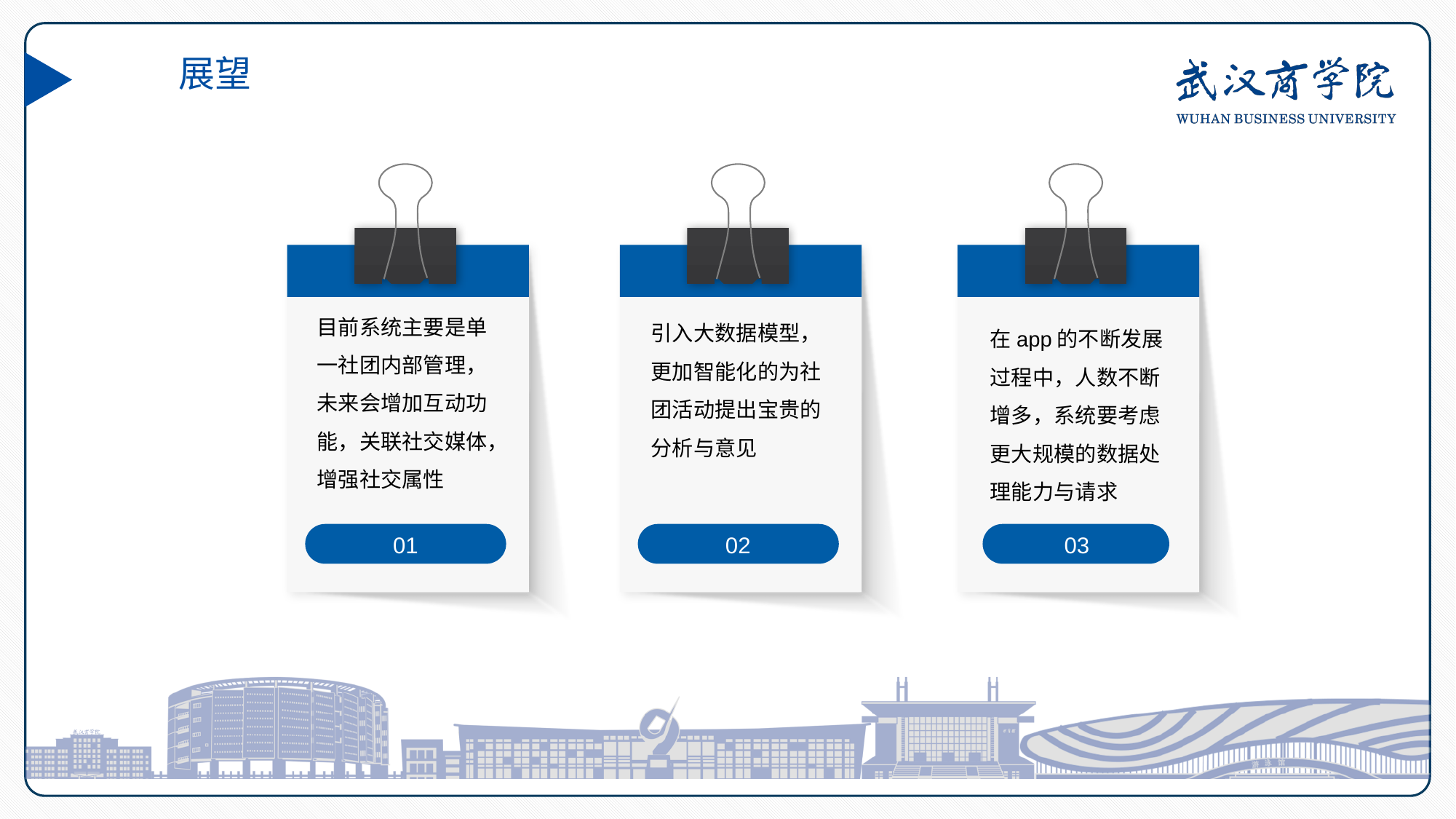

展望

目前系统主要是单一社团内部管理，未来会增加互动功能，关联社交媒体，增强社交属性

01

02

03
引入大数据模型，更加智能化的为社团活动提出宝贵的分析与意见
在app的不断发展过程中，人数不断增多，系统要考虑更大规模的数据处理能力与请求